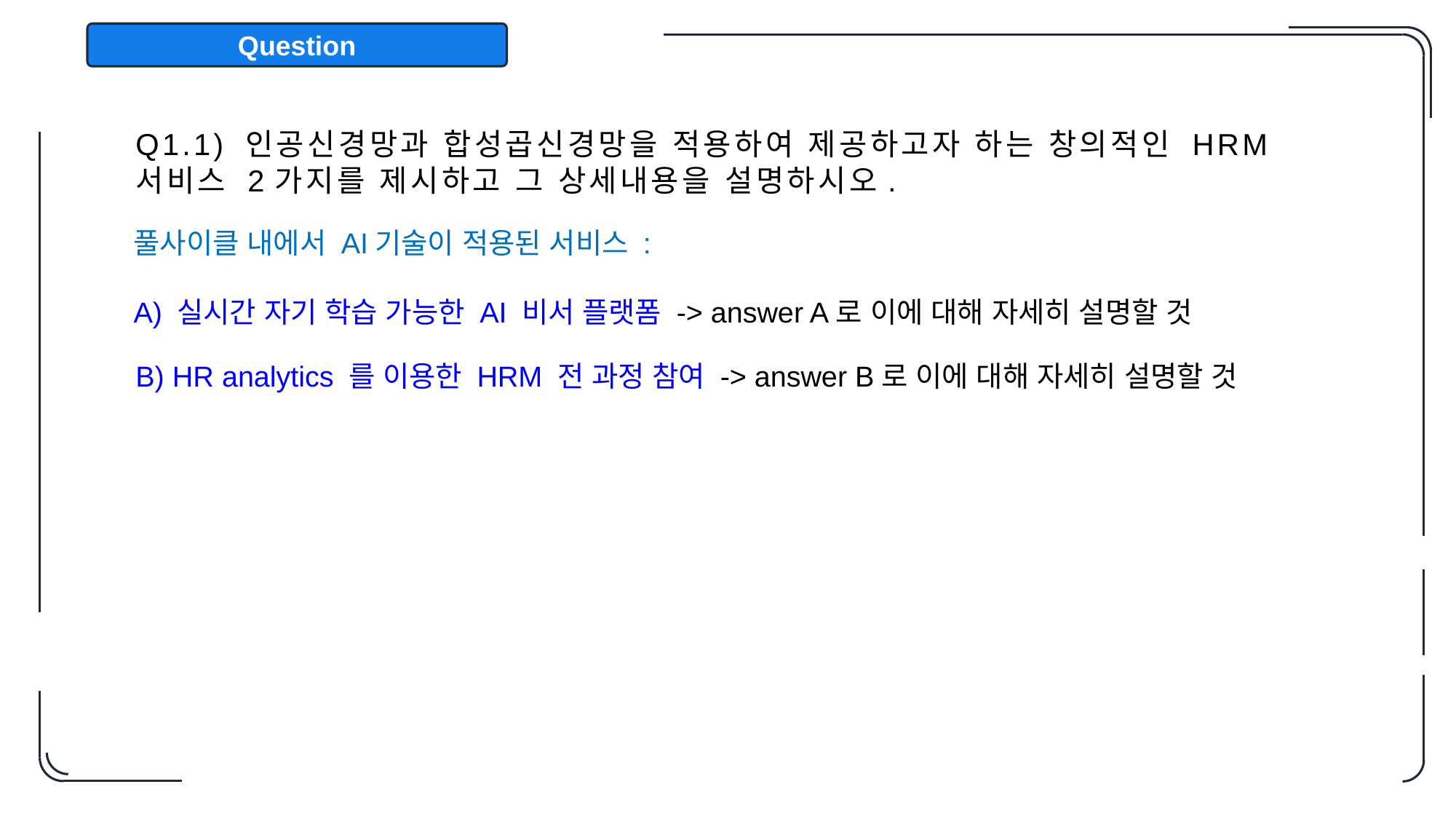

Question

Q1.1) 인공신경망과 합성곱신경망을 적용하여 제공하고자 하는 창의적인 HRM 서비스 2가지를 제시하고 그 상세내용을 설명하시오.
풀사이클 내에서 AI기술이 적용된 서비스 :

A) 실시간 자기 학습 가능한 AI 비서 플랫폼 -> answer A로 이에 대해 자세히 설명할 것
B) HR analytics 를 이용한 HRM 전 과정 참여 -> answer B로 이에 대해 자세히 설명할 것